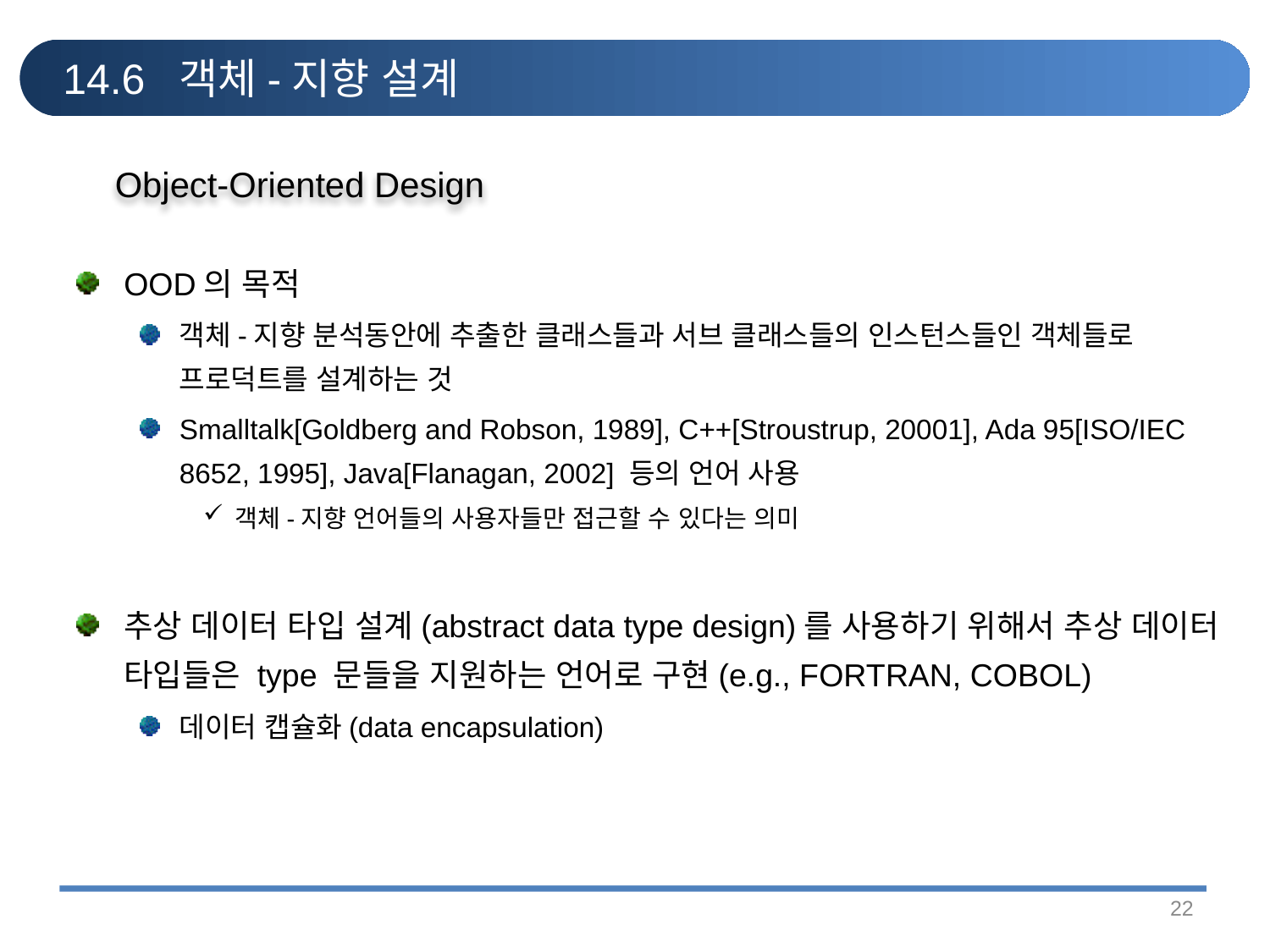

# 14.6  객체-지향 설계
Object-Oriented Design
OOD의 목적
객체-지향 분석동안에 추출한 클래스들과 서브 클래스들의 인스턴스들인 객체들로 프로덕트를 설계하는 것
Smalltalk[Goldberg and Robson, 1989], C++[Stroustrup, 20001], Ada 95[ISO/IEC 8652, 1995], Java[Flanagan, 2002] 등의 언어 사용
객체-지향 언어들의 사용자들만 접근할 수 있다는 의미

추상 데이터 타입 설계(abstract data type design)를 사용하기 위해서 추상 데이터 타입들은 type 문들을 지원하는 언어로 구현(e.g., FORTRAN, COBOL)
데이터 캡슐화(data encapsulation)

22